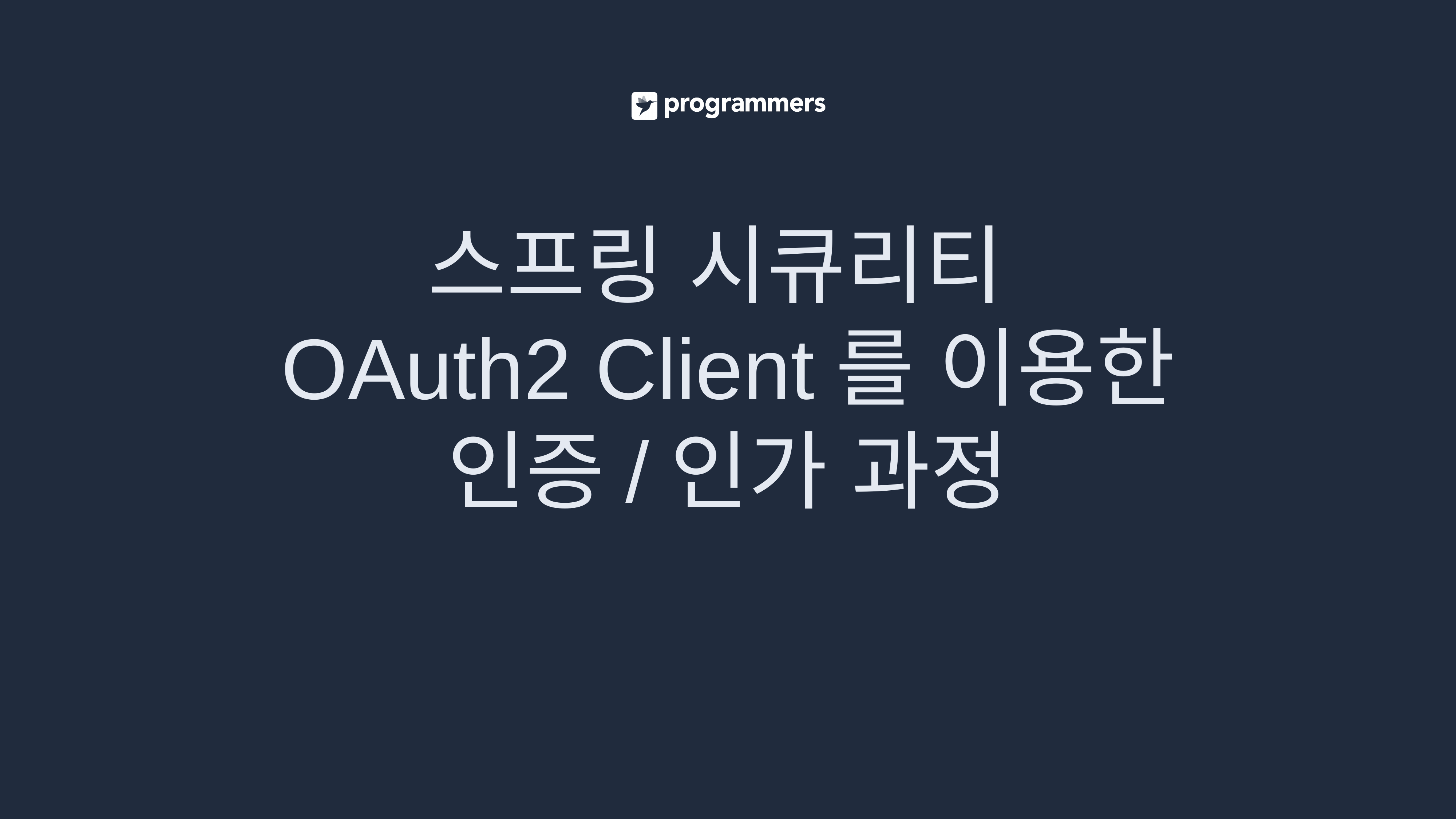

# 스프링 시큐리티 OAuth2 Client를 이용한 인증/인가 과정